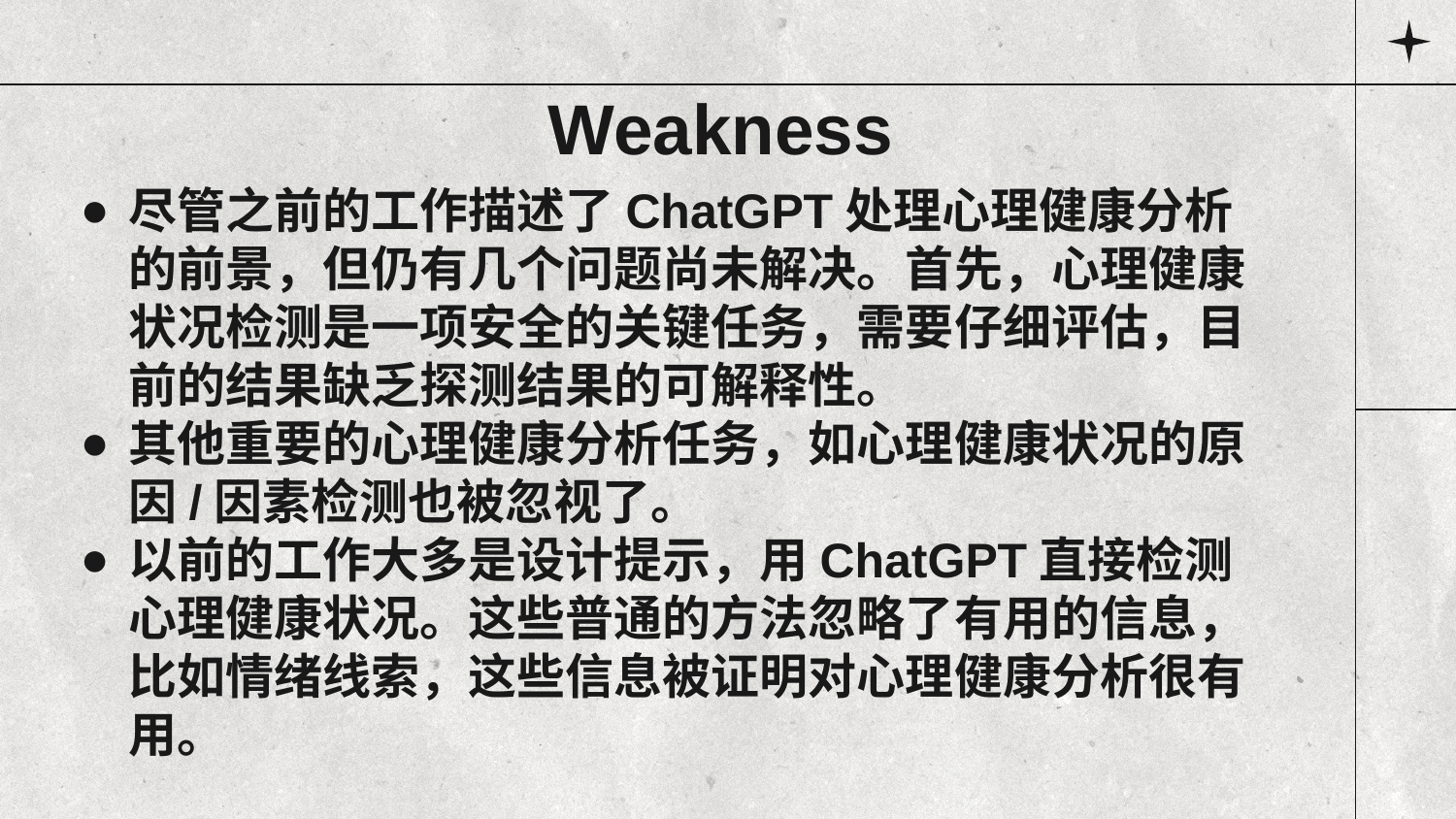

# Weakness
尽管之前的工作描述了ChatGPT处理心理健康分析的前景，但仍有几个问题尚未解决。首先，心理健康状况检测是一项安全的关键任务，需要仔细评估，目前的结果缺乏探测结果的可解释性。
其他重要的心理健康分析任务，如心理健康状况的原因/因素检测也被忽视了。
以前的工作大多是设计提示，用ChatGPT直接检测心理健康状况。这些普通的方法忽略了有用的信息，比如情绪线索，这些信息被证明对心理健康分析很有用。